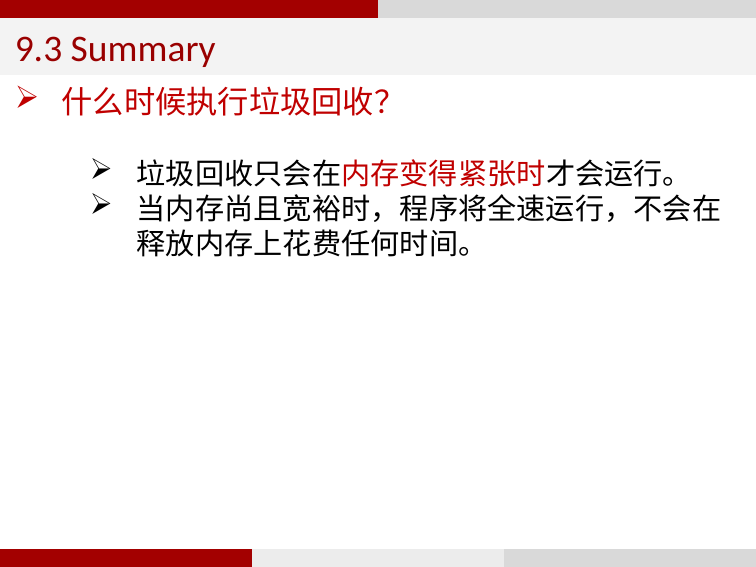

9.3 Summary
什么时候执行垃圾回收？

垃圾回收只会在内存变得紧张时才会运行。
当内存尚且宽裕时，程序将全速运行，不会在释放内存上花费任何时间。

77